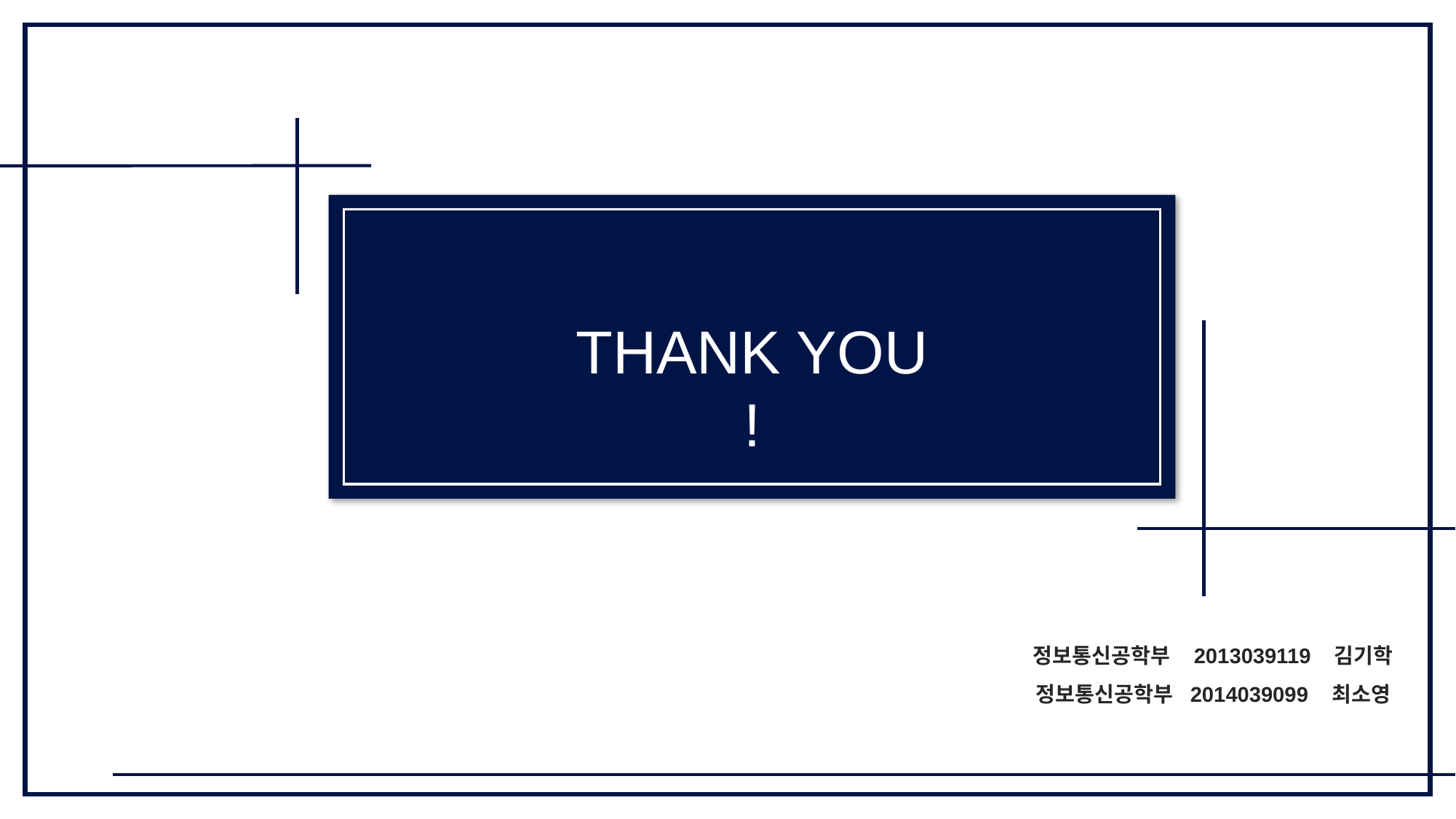

THANK YOU !
정보통신공학부   2013039119   김기학
정보통신공학부  2014039099   최소영